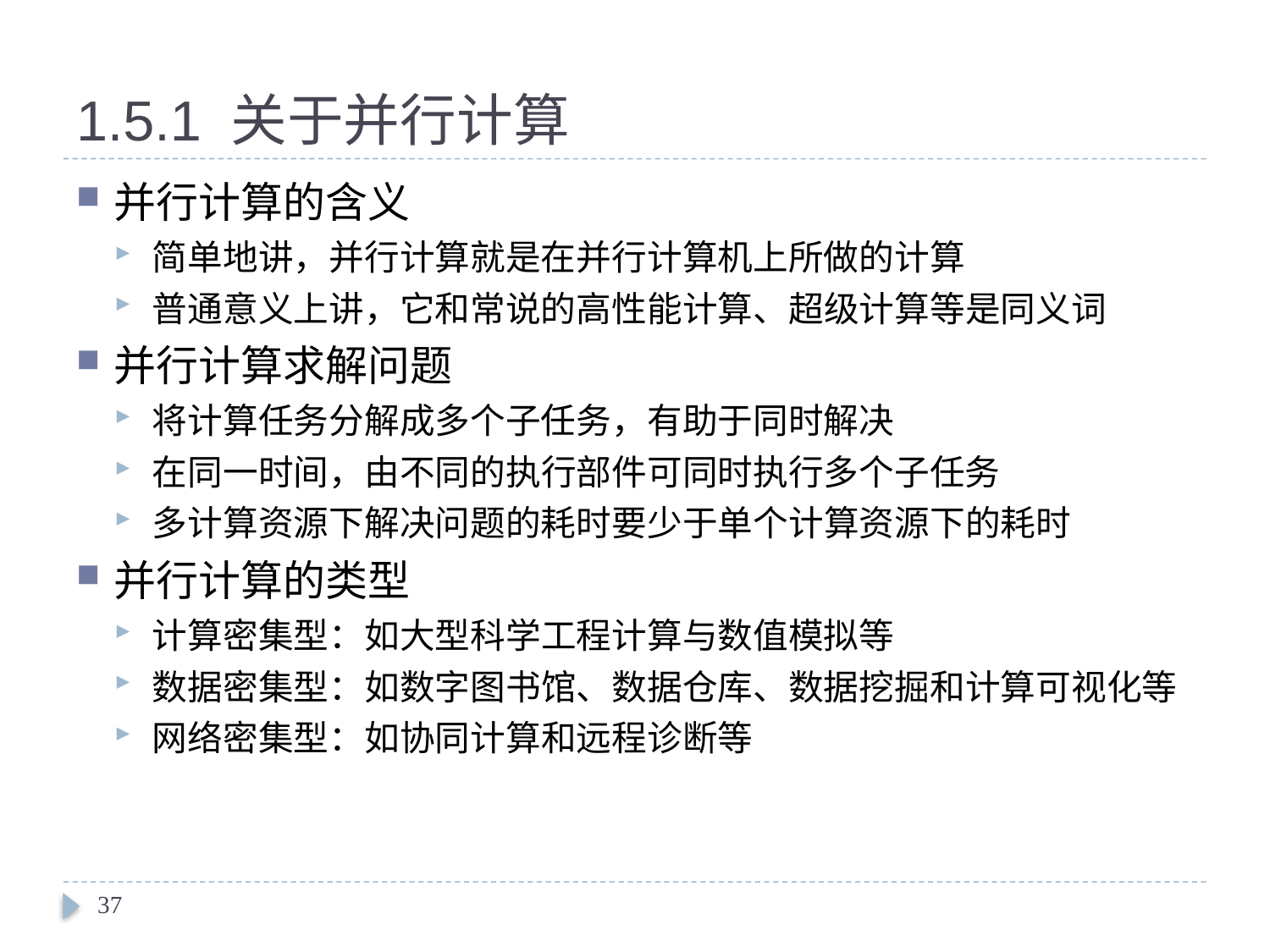

# 1.5.1 关于并行计算
并行计算的含义
简单地讲，并行计算就是在并行计算机上所做的计算
普通意义上讲，它和常说的高性能计算、超级计算等是同义词
并行计算求解问题
将计算任务分解成多个子任务，有助于同时解决
在同一时间，由不同的执行部件可同时执行多个子任务
多计算资源下解决问题的耗时要少于单个计算资源下的耗时
并行计算的类型
计算密集型：如大型科学工程计算与数值模拟等
数据密集型：如数字图书馆、数据仓库、数据挖掘和计算可视化等
网络密集型：如协同计算和远程诊断等
37